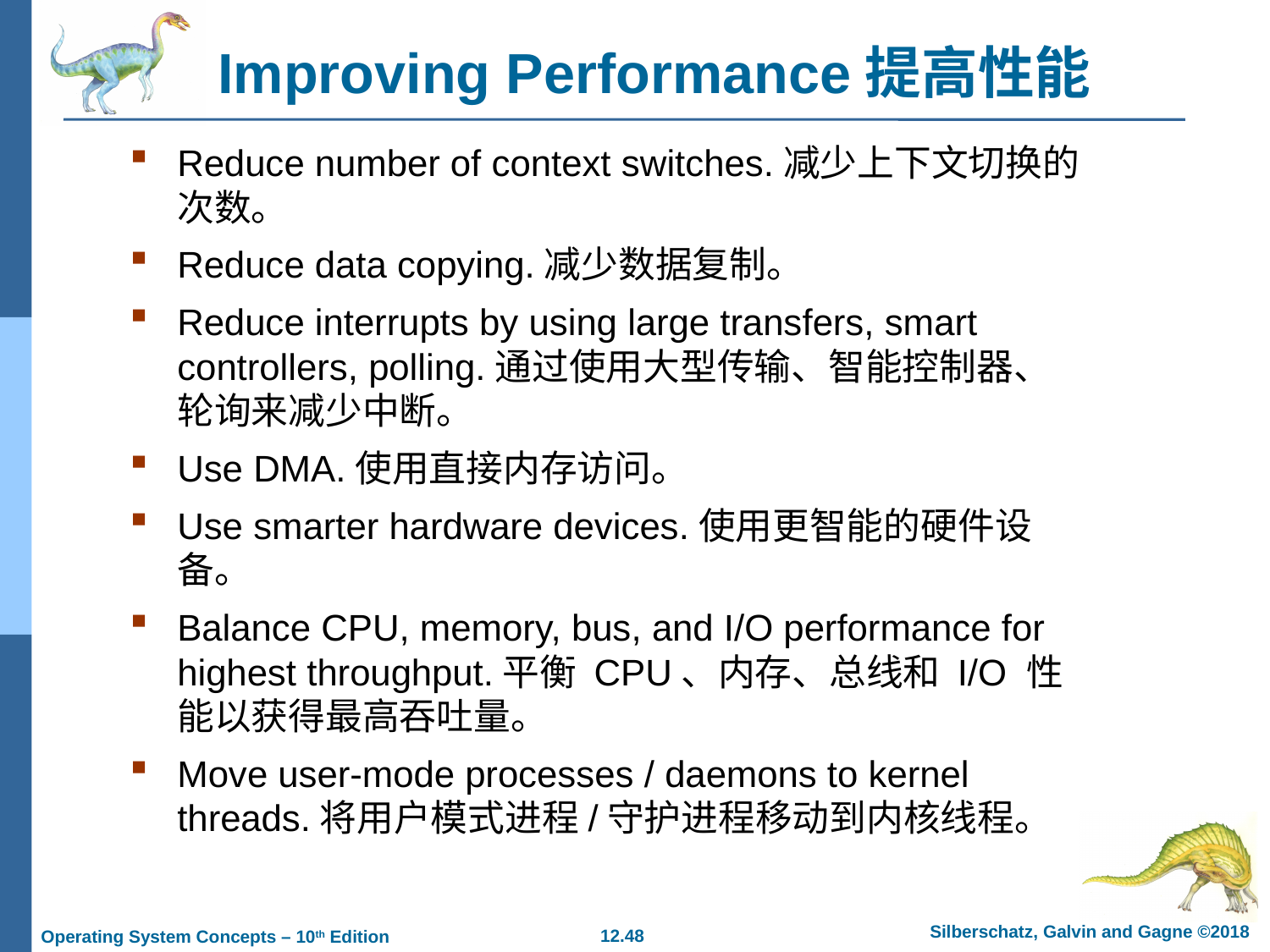

# Improving Performance提高性能
Reduce number of context switches.减少上下文切换的次数。
Reduce data copying.减少数据复制。
Reduce interrupts by using large transfers, smart controllers, polling.通过使用大型传输、智能控制器、轮询来减少中断。
Use DMA.使用直接内存访问。
Use smarter hardware devices.使用更智能的硬件设备。
Balance CPU, memory, bus, and I/O performance for highest throughput.平衡 CPU、内存、总线和 I/O 性能以获得最高吞吐量。
Move user-mode processes / daemons to kernel threads.将用户模式进程/守护进程移动到内核线程。